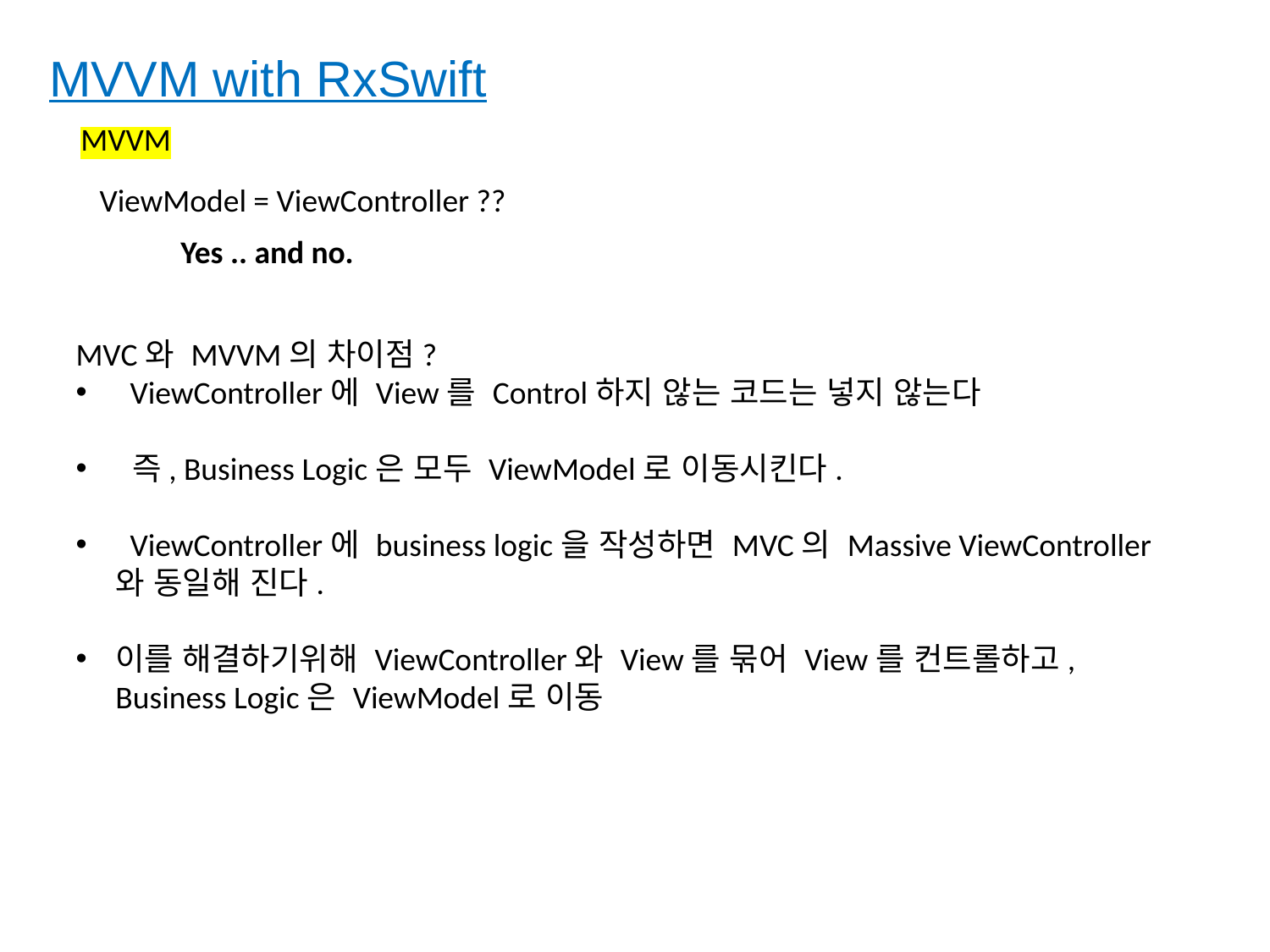

MVVM with RxSwift
MVVM
ViewModel = ViewController ??
Yes .. and no.
MVC와 MVVM의 차이점?
  ViewController에 View를 Control하지 않는 코드는 넣지 않는다

 즉, Business Logic은 모두 ViewModel로 이동시킨다.

  ViewController에 business logic을 작성하면 MVC의 Massive ViewController와 동일해 진다.

이를 해결하기위해 ViewController와 View를 묶어 View를 컨트롤하고, Business Logic은 ViewModel로 이동